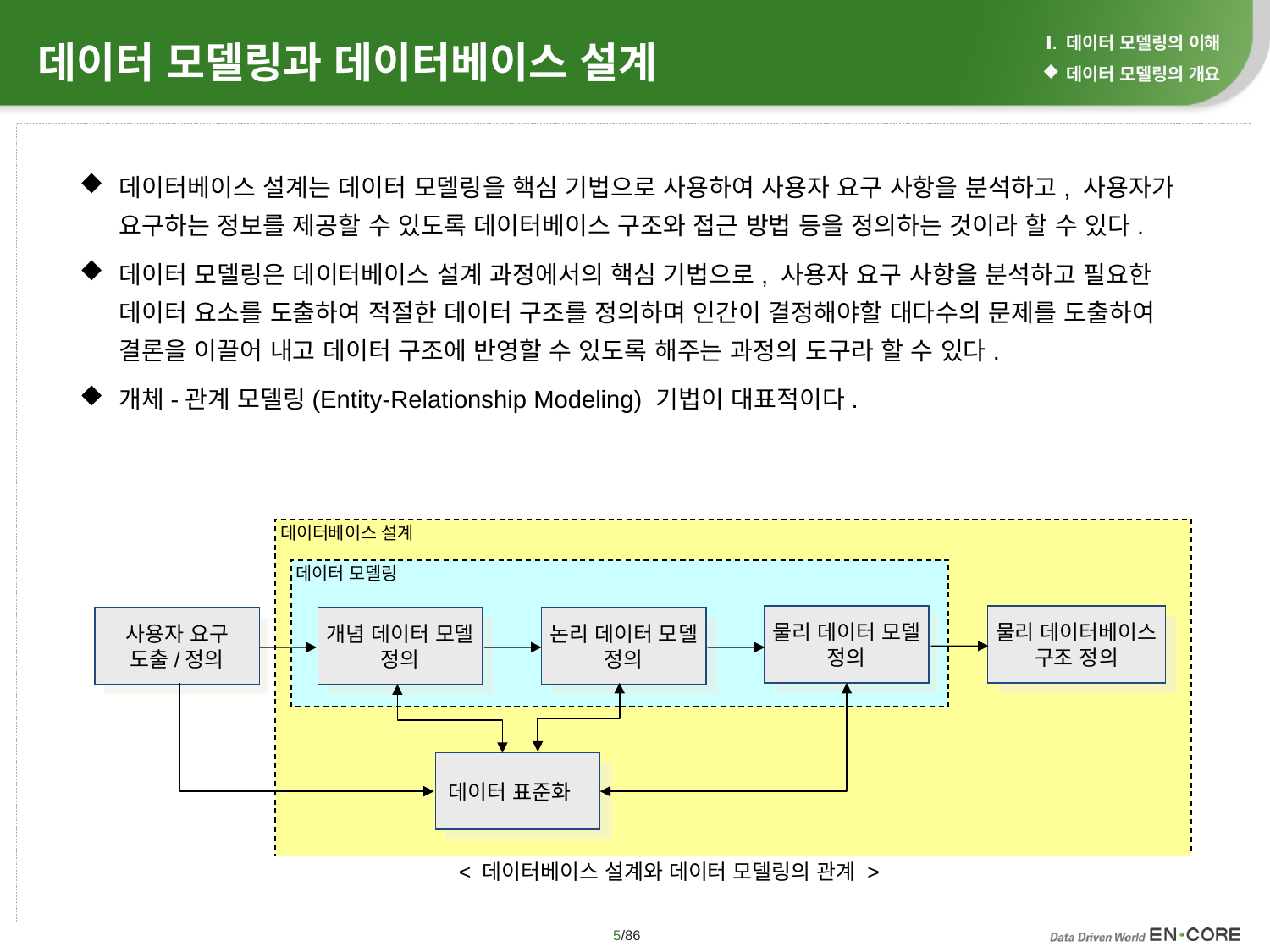

Ⅰ. 데이터 모델링의 이해
데이터 모델링의 개요
# 데이터 모델링과 데이터베이스 설계
데이터베이스 설계는 데이터 모델링을 핵심 기법으로 사용하여 사용자 요구 사항을 분석하고, 사용자가 요구하는 정보를 제공할 수 있도록 데이터베이스 구조와 접근 방법 등을 정의하는 것이라 할 수 있다.
데이터 모델링은 데이터베이스 설계 과정에서의 핵심 기법으로, 사용자 요구 사항을 분석하고 필요한 데이터 요소를 도출하여 적절한 데이터 구조를 정의하며 인간이 결정해야할 대다수의 문제를 도출하여 결론을 이끌어 내고 데이터 구조에 반영할 수 있도록 해주는 과정의 도구라 할 수 있다.
개체-관계 모델링(Entity-Relationship Modeling) 기법이 대표적이다.
데이터베이스 설계
데이터 모델링
물리 데이터 모델
정의
물리 데이터베이스
구조 정의
사용자 요구
도출/정의
개념 데이터 모델
정의
논리 데이터 모델
정의

데이터 표준화
< 데이터베이스 설계와 데이터 모델링의 관계 >